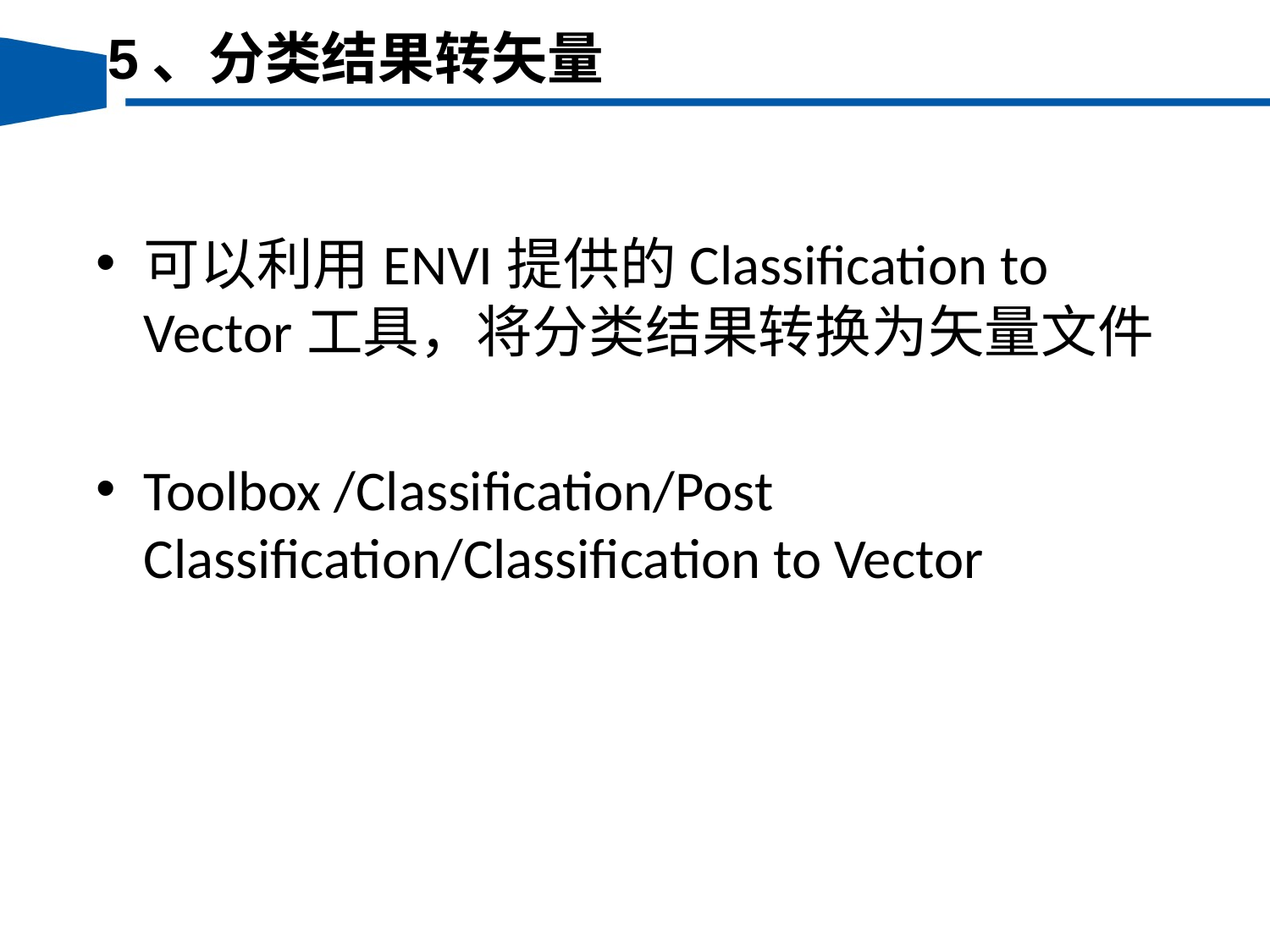

5、分类结果转矢量
可以利用ENVI提供的Classification to Vector工具，将分类结果转换为矢量文件

Toolbox /Classification/Post Classification/Classification to Vector